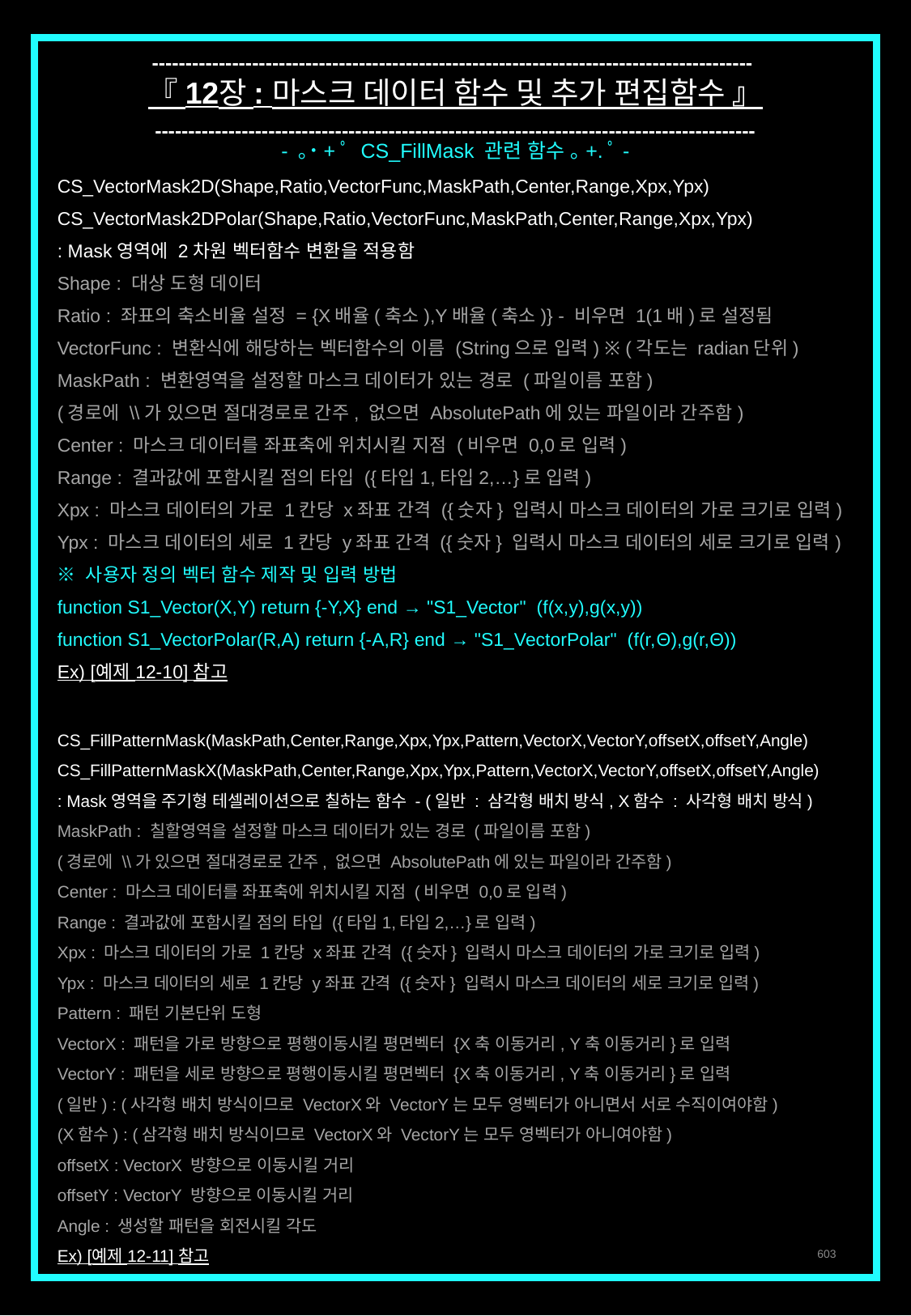

------------------------------------------------------------------------------------------
『 12장 : 마스크 데이터 함수 및 추가 편집함수 』
------------------------------------------------------------------------------------------
- ｡˙+ﾟ CS_FillMask 관련 함수 ｡+.ﾟ-
CS_VectorMask2D(Shape,Ratio,VectorFunc,MaskPath,Center,Range,Xpx,Ypx)
CS_VectorMask2DPolar(Shape,Ratio,VectorFunc,MaskPath,Center,Range,Xpx,Ypx)
: Mask영역에 2차원 벡터함수 변환을 적용함
Shape : 대상 도형 데이터
Ratio : 좌표의 축소비율 설정 = {X배율(축소),Y배율(축소)} - 비우면 1(1배)로 설정됨
VectorFunc : 변환식에 해당하는 벡터함수의 이름 (String으로 입력) ※ (각도는 radian단위)
MaskPath : 변환영역을 설정할 마스크 데이터가 있는 경로 (파일이름 포함)
(경로에 \\가 있으면 절대경로로 간주, 없으면 AbsolutePath에 있는 파일이라 간주함)
Center : 마스크 데이터를 좌표축에 위치시킬 지점 (비우면 0,0로 입력)
Range : 결과값에 포함시킬 점의 타입 ({타입1,타입2,…}로 입력)
Xpx : 마스크 데이터의 가로 1칸당 x좌표 간격 ({숫자} 입력시 마스크 데이터의 가로 크기로 입력)
Ypx : 마스크 데이터의 세로 1칸당 y좌표 간격 ({숫자} 입력시 마스크 데이터의 세로 크기로 입력)
※ 사용자 정의 벡터 함수 제작 및 입력 방법
function S1_Vector(X,Y) return {-Y,X} end → "S1_Vector"  (f(x,y),g(x,y))
function S1_VectorPolar(R,A) return {-A,R} end → "S1_VectorPolar"  (f(r,Θ),g(r,Θ))
Ex) [예제 12-10] 참고

CS_FillPatternMask(MaskPath,Center,Range,Xpx,Ypx,Pattern,VectorX,VectorY,offsetX,offsetY,Angle)
CS_FillPatternMaskX(MaskPath,Center,Range,Xpx,Ypx,Pattern,VectorX,VectorY,offsetX,offsetY,Angle)
: Mask영역을 주기형 테셀레이션으로 칠하는 함수 - (일반 : 삼각형 배치 방식, X함수 : 사각형 배치 방식)
MaskPath : 칠할영역을 설정할 마스크 데이터가 있는 경로 (파일이름 포함)
(경로에 \\가 있으면 절대경로로 간주, 없으면 AbsolutePath에 있는 파일이라 간주함)
Center : 마스크 데이터를 좌표축에 위치시킬 지점 (비우면 0,0로 입력)
Range : 결과값에 포함시킬 점의 타입 ({타입1,타입2,…}로 입력)
Xpx : 마스크 데이터의 가로 1칸당 x좌표 간격 ({숫자} 입력시 마스크 데이터의 가로 크기로 입력)
Ypx : 마스크 데이터의 세로 1칸당 y좌표 간격 ({숫자} 입력시 마스크 데이터의 세로 크기로 입력)
Pattern : 패턴 기본단위 도형
VectorX : 패턴을 가로 방향으로 평행이동시킬 평면벡터 {X축 이동거리, Y축 이동거리}로 입력
VectorY : 패턴을 세로 방향으로 평행이동시킬 평면벡터 {X축 이동거리, Y축 이동거리}로 입력
(일반) : (사각형 배치 방식이므로 VectorX와 VectorY는 모두 영벡터가 아니면서 서로 수직이여야함)
(X함수) : (삼각형 배치 방식이므로 VectorX와 VectorY는 모두 영벡터가 아니여야함)
offsetX : VectorX 방향으로 이동시킬 거리
offsetY : VectorY 방향으로 이동시킬 거리
Angle : 생성할 패턴을 회전시킬 각도
Ex) [예제 12-11] 참고
603